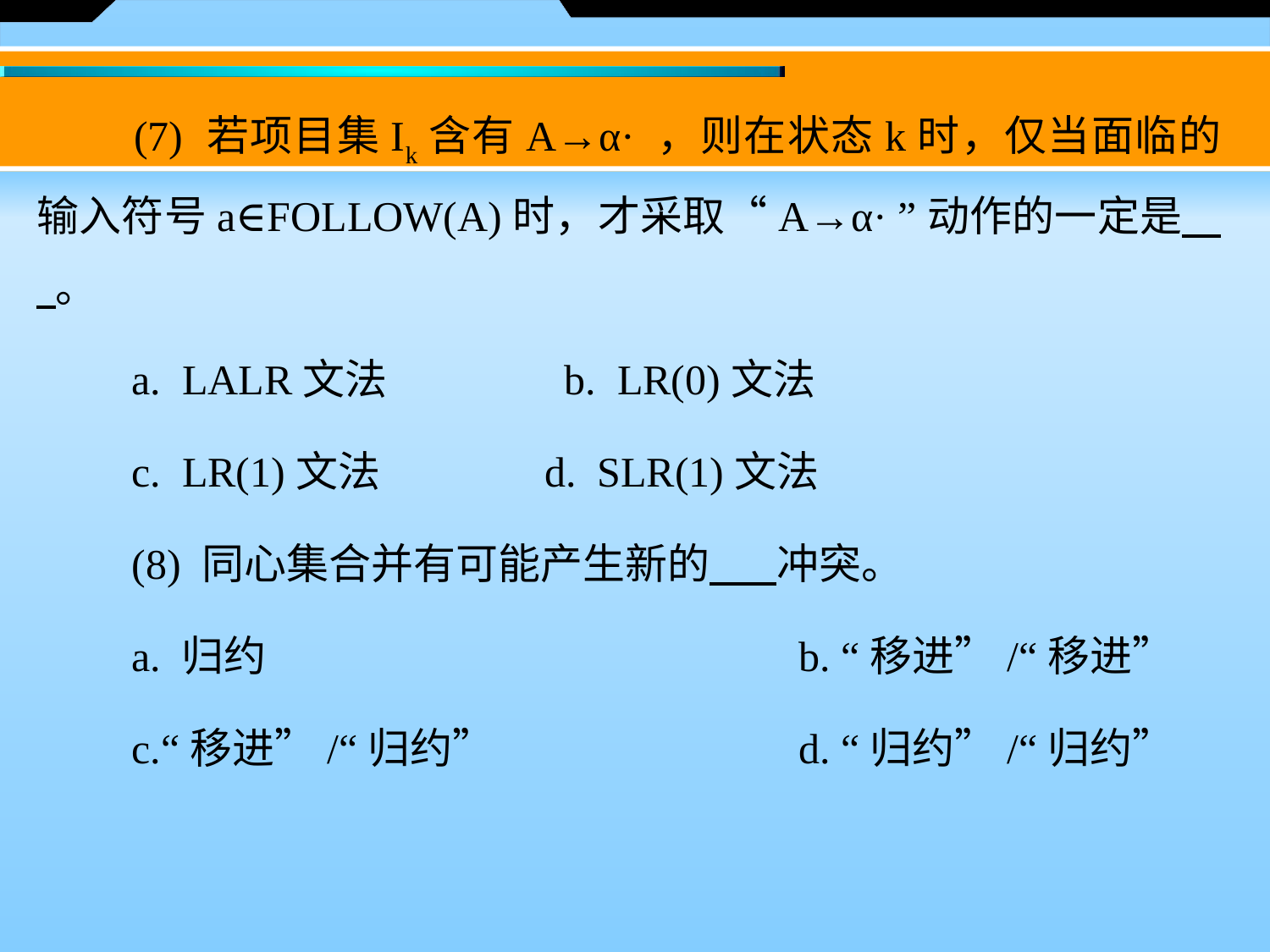

(7) 若项目集Ik含有A→α· ，则在状态k时，仅当面临的输入符号a∈FOLLOW(A)时，才采取“A→α· ”动作的一定是       。
　　a.  LALR文法    	 b.  LR(0)文法
　　c.  LR(1)文法     	d.  SLR(1)文法
　　(8) 同心集合并有可能产生新的       冲突。
　　a. 归约         				b. “移进”/“移进”
　　c.“移进”/“归约”     			d. “归约”/“归约”